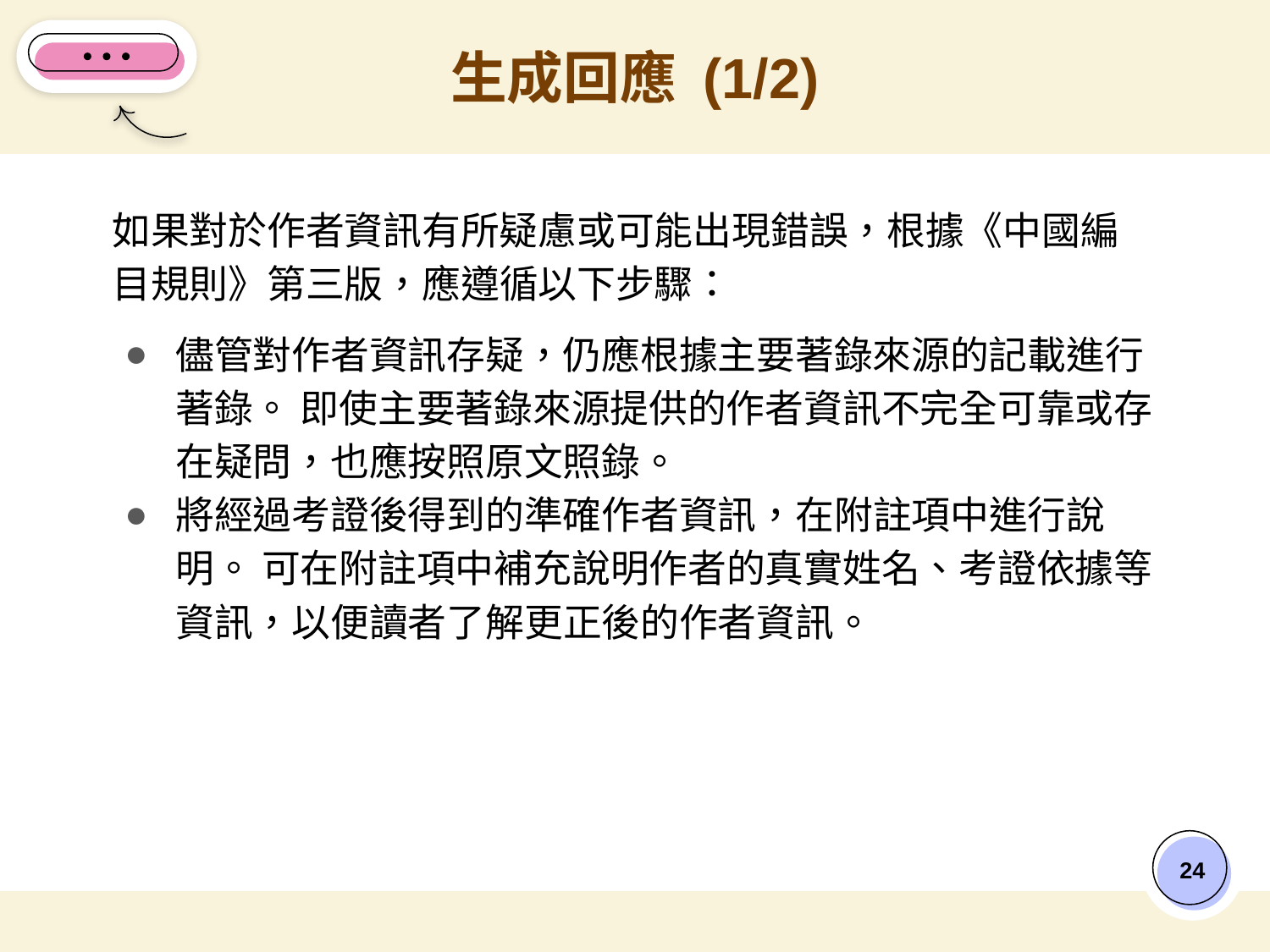

# 生成回應 (1/2)
如果對於作者資訊有所疑慮或可能出現錯誤，根據《中國編目規則》第三版，應遵循以下步驟：
儘管對作者資訊存疑，仍應根據主要著錄來源的記載進行著錄。 即使主要著錄來源提供的作者資訊不完全可靠或存在疑問，也應按照原文照錄。
將經過考證後得到的準確作者資訊，在附註項中進行說明。 可在附註項中補充說明作者的真實姓名、考證依據等資訊，以便讀者了解更正後的作者資訊。

24